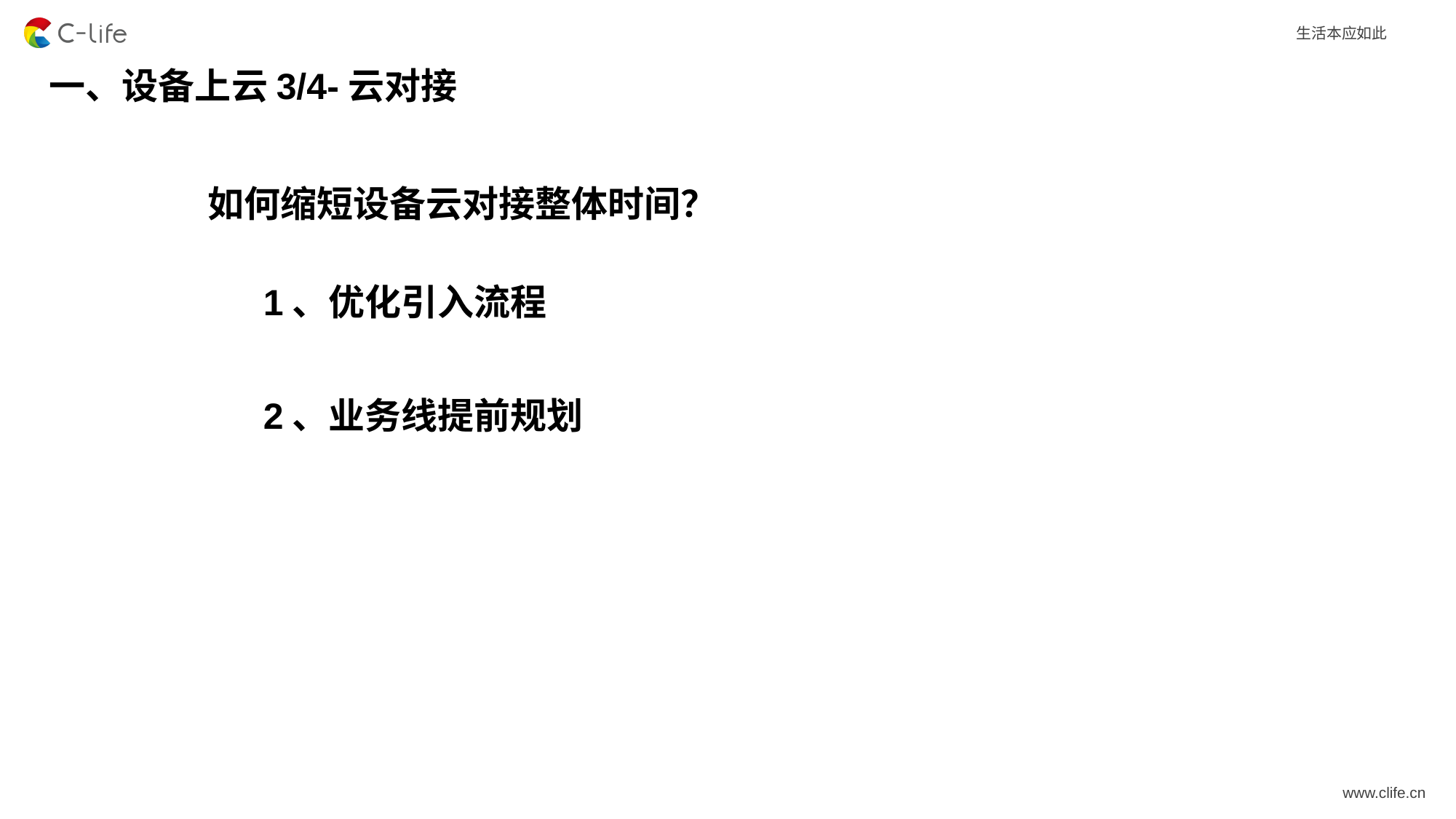

一、设备上云3/4-云对接
如何缩短设备云对接整体时间？
1、优化引入流程

2、业务线提前规划